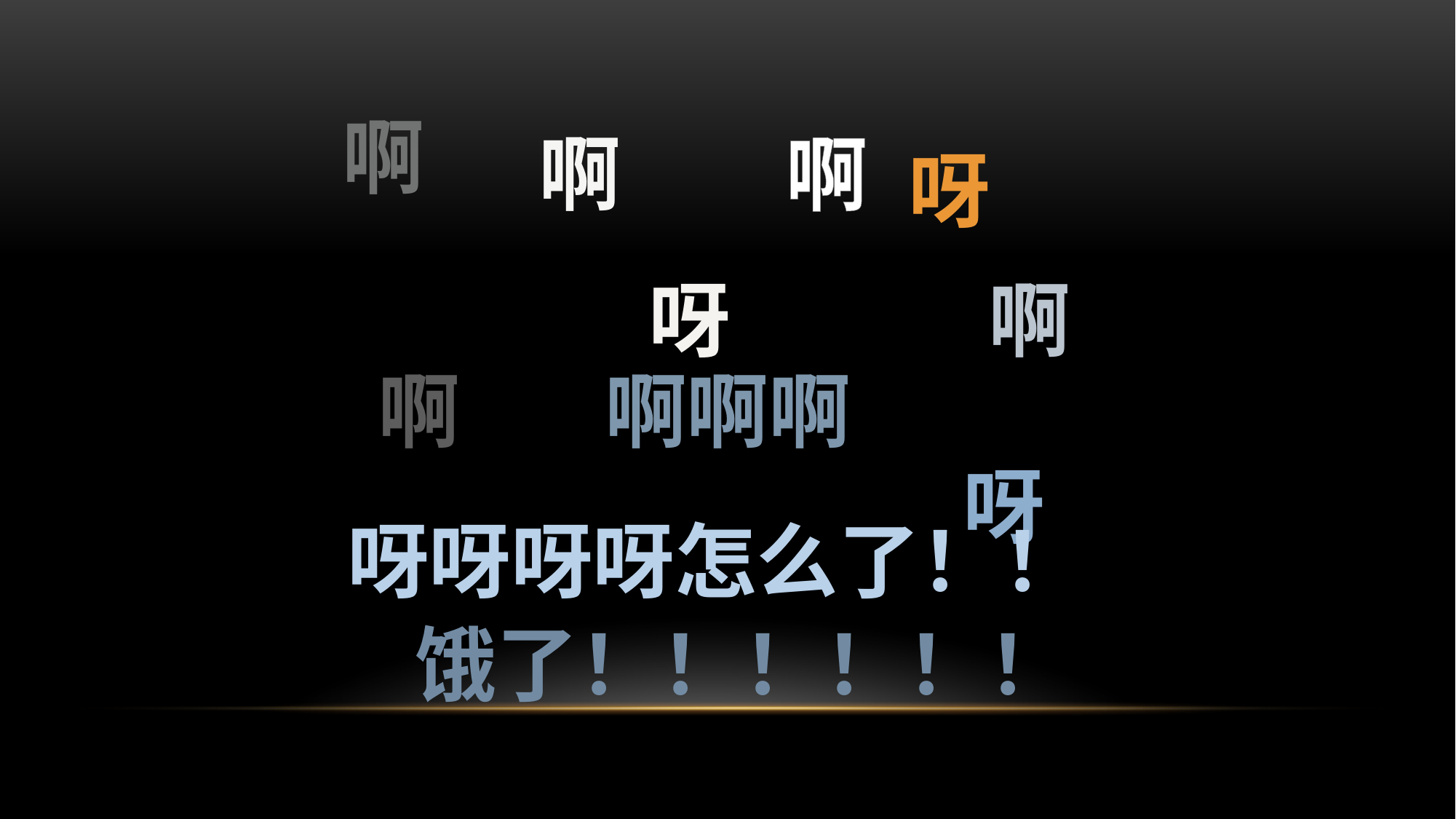

#
啊
啊
啊
呀

呀
啊
啊
啊啊啊
呀
呀呀呀呀怎么了！！
饿了！！！！！！